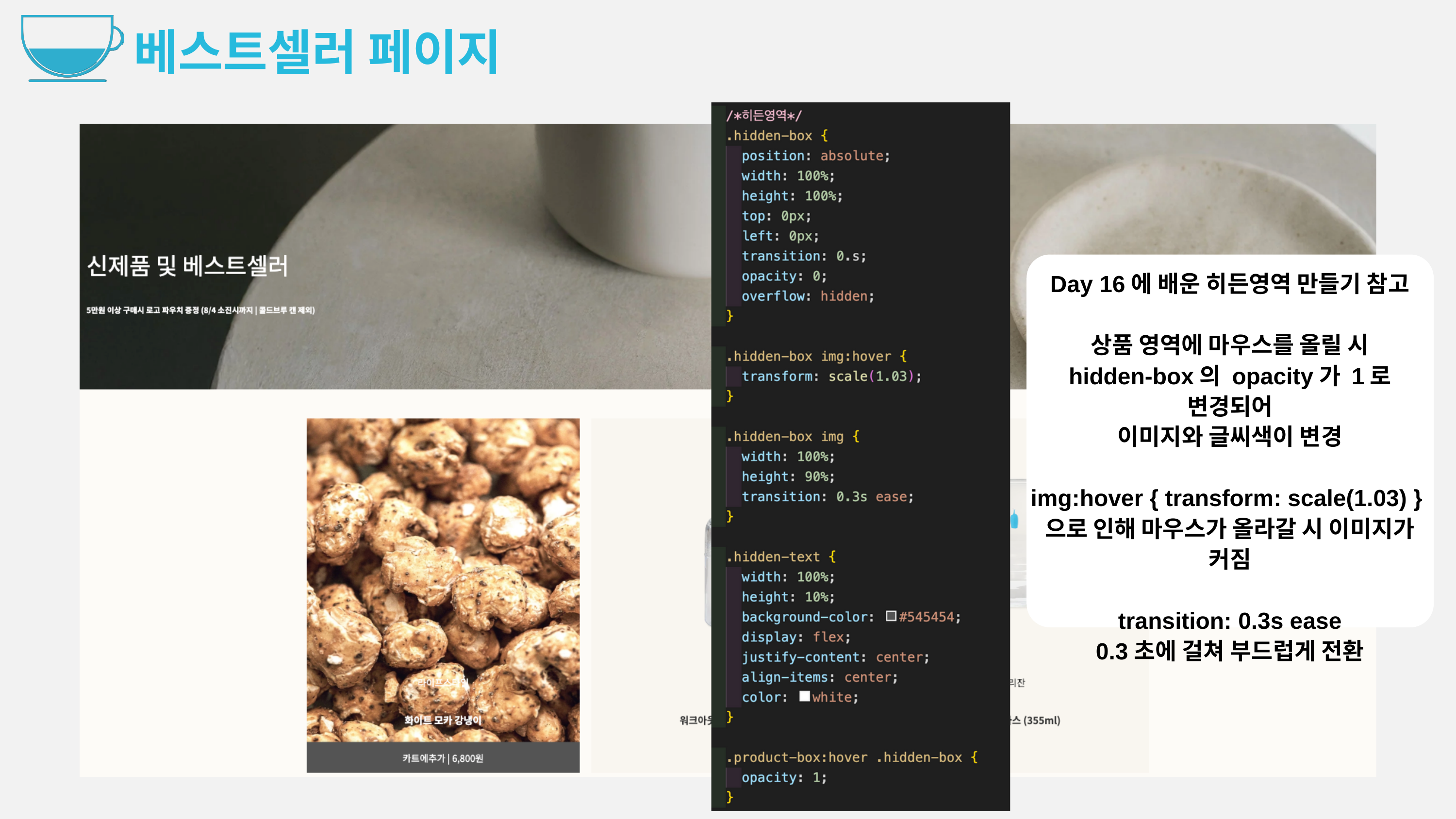

베스트셀러 페이지

ㅇㅌㅇㅇㅇ
Day 16에 배운 히든영역 만들기 참고

상품 영역에 마우스를 올릴 시
hidden-box의 opacity가 1로 변경되어
이미지와 글씨색이 변경

img:hover { transform: scale(1.03) }
으로 인해 마우스가 올라갈 시 이미지가 커짐

transition: 0.3s ease
0.3초에 걸쳐 부드럽게 전환